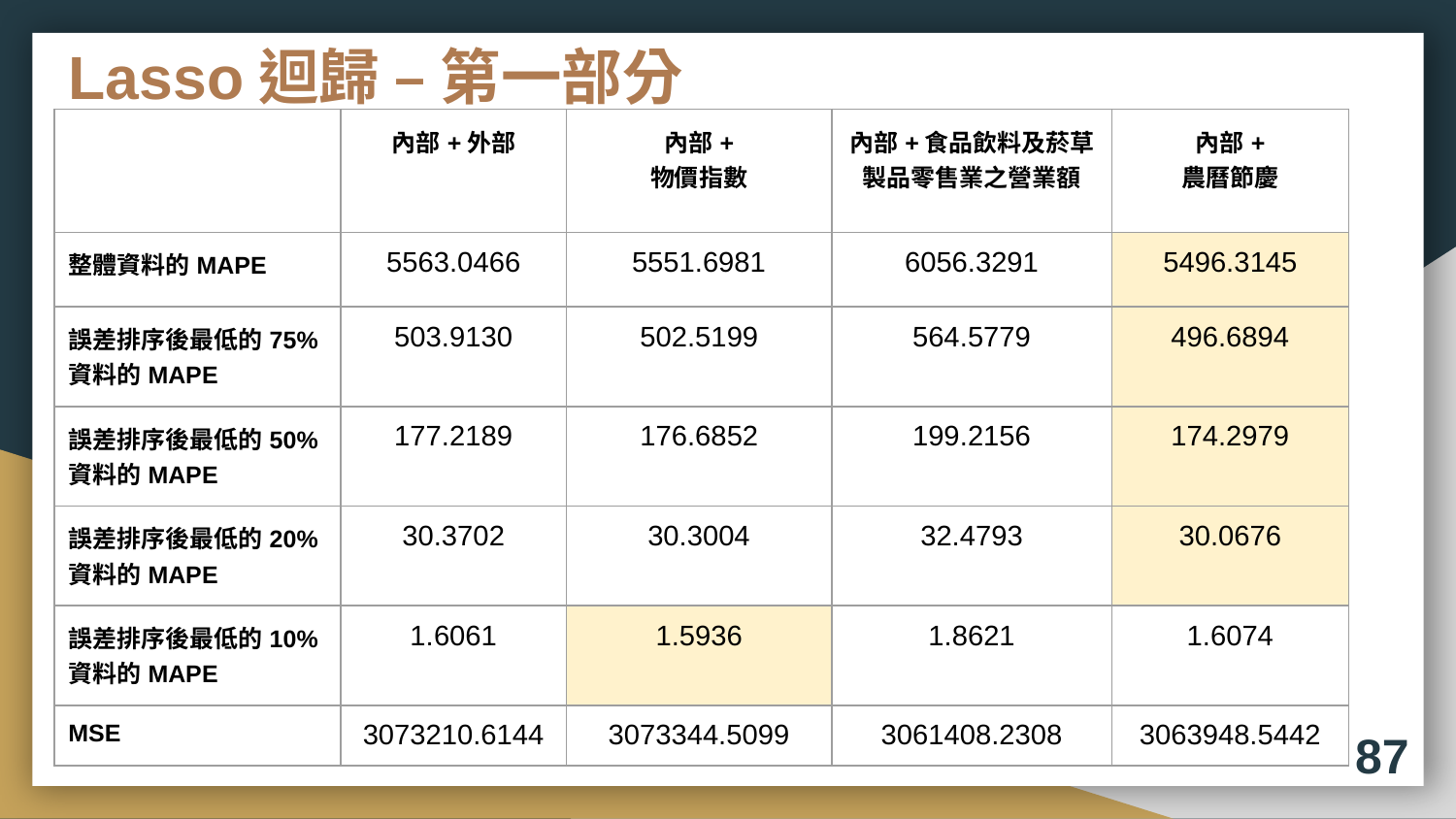

# Lasso迴歸 – 第一部分
|  | 內部+外部 | 內部+ 物價指數 | 內部+食品飲料及菸草製品零售業之營業額 | 內部+ 農曆節慶 |
| --- | --- | --- | --- | --- |
| 整體資料的MAPE | 5563.0466 | 5551.6981 | 6056.3291 | 5496.3145 |
| 誤差排序後最低的75%資料的MAPE | 503.9130 | 502.5199 | 564.5779 | 496.6894 |
| 誤差排序後最低的50%資料的MAPE | 177.2189 | 176.6852 | 199.2156 | 174.2979 |
| 誤差排序後最低的20%資料的MAPE | 30.3702 | 30.3004 | 32.4793 | 30.0676 |
| 誤差排序後最低的10%資料的MAPE | 1.6061 | 1.5936 | 1.8621 | 1.6074 |
| MSE | 3073210.6144 | 3073344.5099 | 3061408.2308 | 3063948.5442 |
87